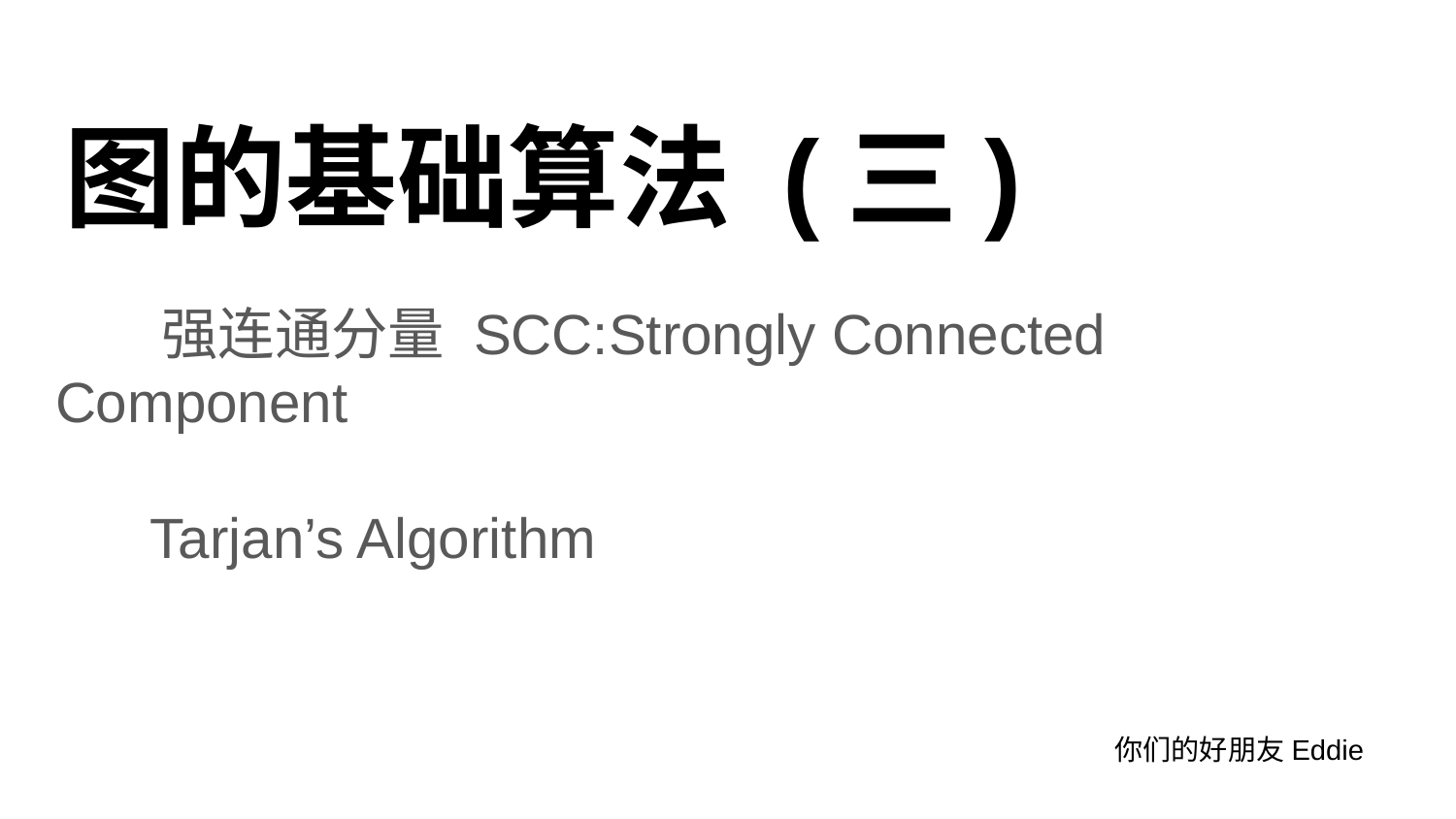

# 图的基础算法 (三)
      强连通分量 SCC:Strongly Connected Component

      Tarjan’s Algorithm
你们的好朋友Eddie